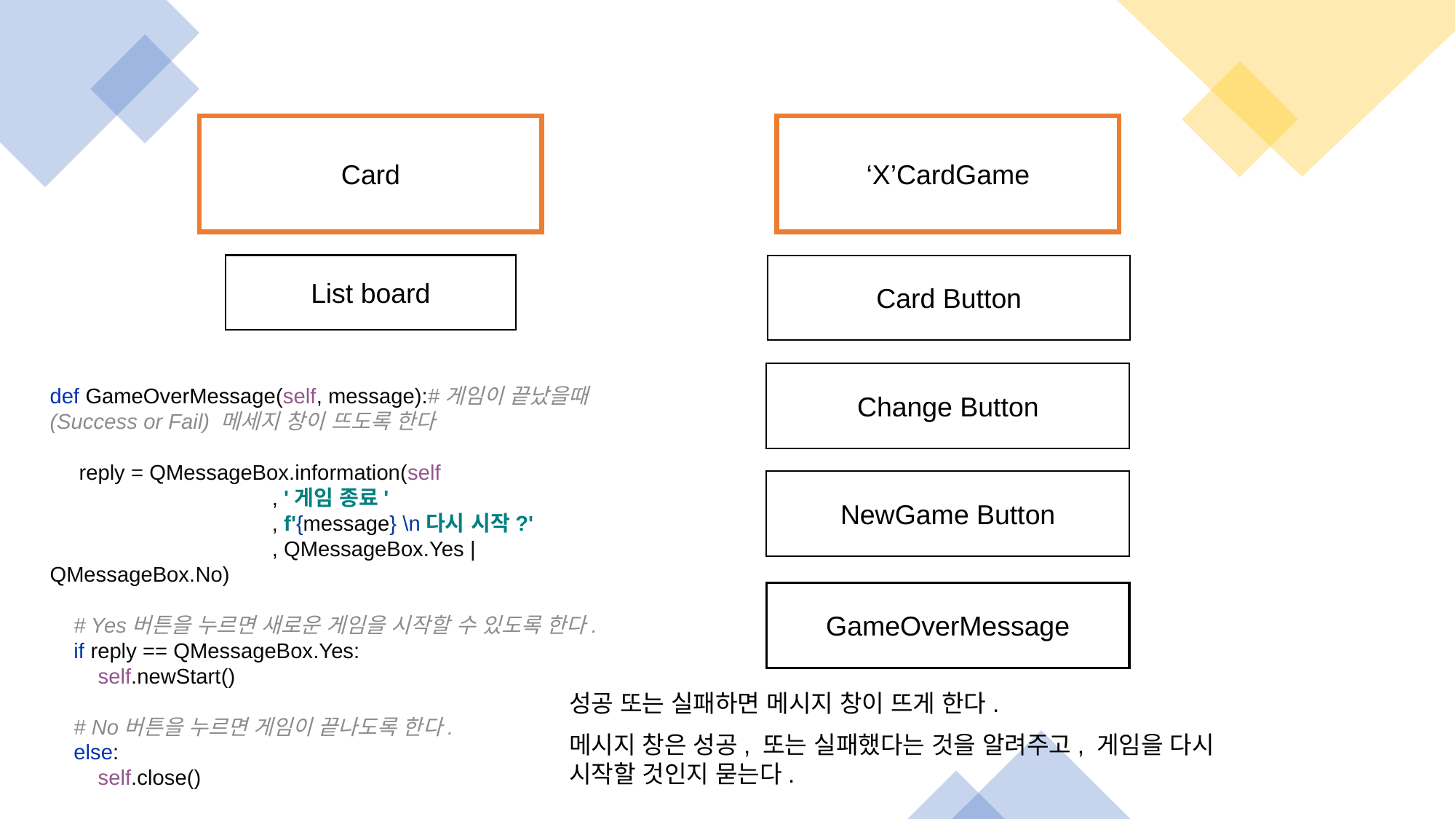

Card
‘X’CardGame
List board
Card Button
Change Button
def GameOverMessage(self, message):#게임이 끝났을때(Success or Fail) 메세지 창이 뜨도록 한다
    reply = QMessageBox.information(self
                                     , '게임 종료'
                                     , f'{message} \n다시 시작?'
                                     , QMessageBox.Yes | QMessageBox.No)
    # Yes버튼을 누르면 새로운 게임을 시작할 수 있도록 한다.
    if reply == QMessageBox.Yes:
        self.newStart()
    # No버튼을 누르면 게임이 끝나도록 한다.
    else:
        self.close()
NewGame Button
GameOverMessage
성공 또는 실패하면 메시지 창이 뜨게 한다.
메시지 창은 성공, 또는 실패했다는 것을 알려주고, 게임을 다시 시작할 것인지 묻는다.